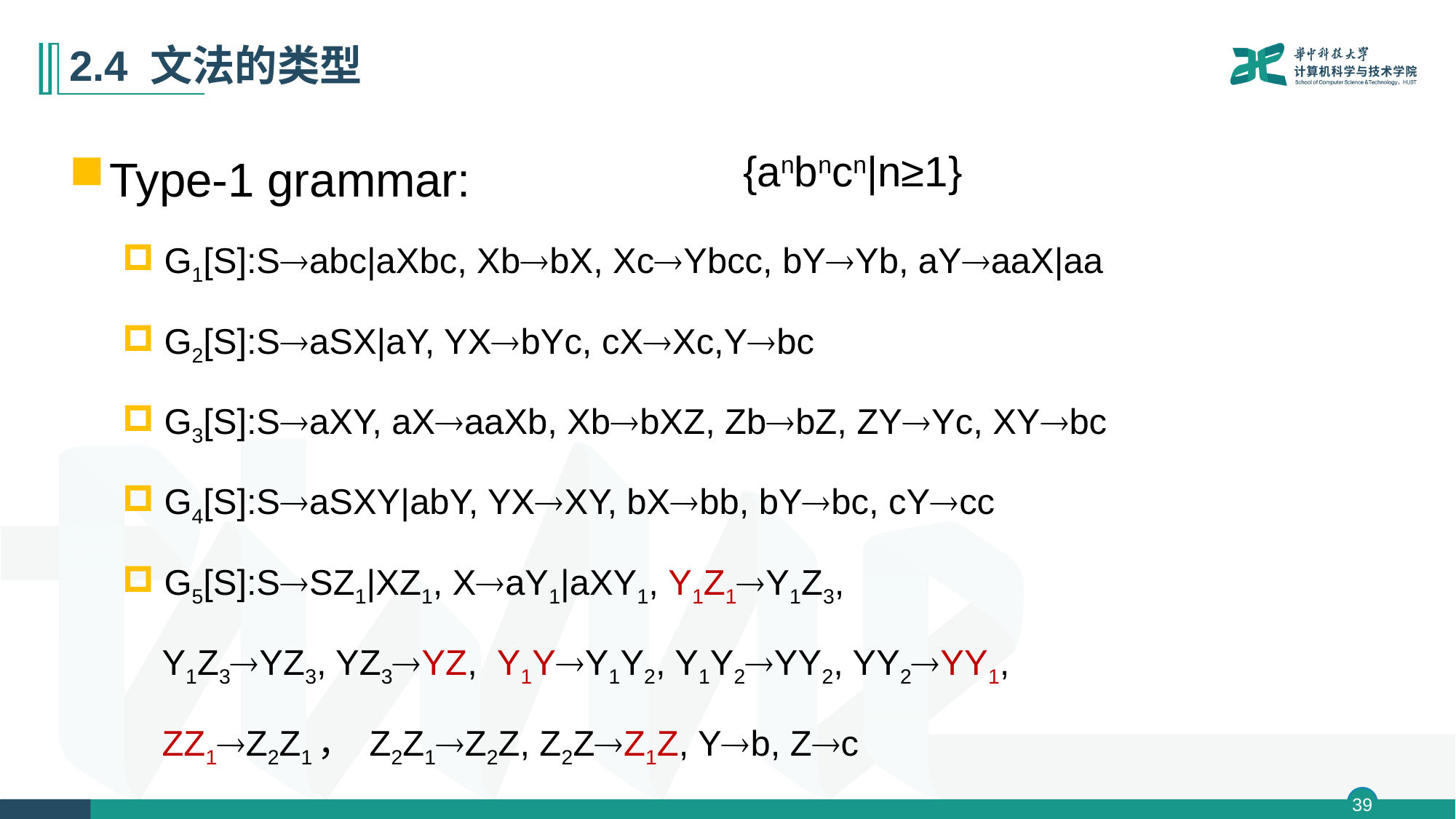

# 2.4 文法的类型
Type-1 grammar:
G1[S]:S→abc|aXbc, Xb→bX, Xc→Ybcc, bY→Yb, aY→aaX|aa
G2[S]:S→aSX|aY, YX→bYc, cX→Xc,Y→bc
G3[S]:S→aXY, aX→aaXb, Xb→bXZ, Zb→bZ, ZY→Yc, XY→bc
G4[S]:S→aSXY|abY, YX→XY, bX→bb, bY→bc, cY→cc
G5[S]:S→SZ1|XZ1, X→aY1|aXY1, Y1Z1→Y1Z3,
    Y1Z3→YZ3, YZ3→YZ,  Y1Y→Y1Y2, Y1Y2→YY2, YY2→YY1,
    ZZ1→Z2Z1， Z2Z1→Z2Z, Z2Z→Z1Z, Y→b, Z→c

{anbncn|n≥1}